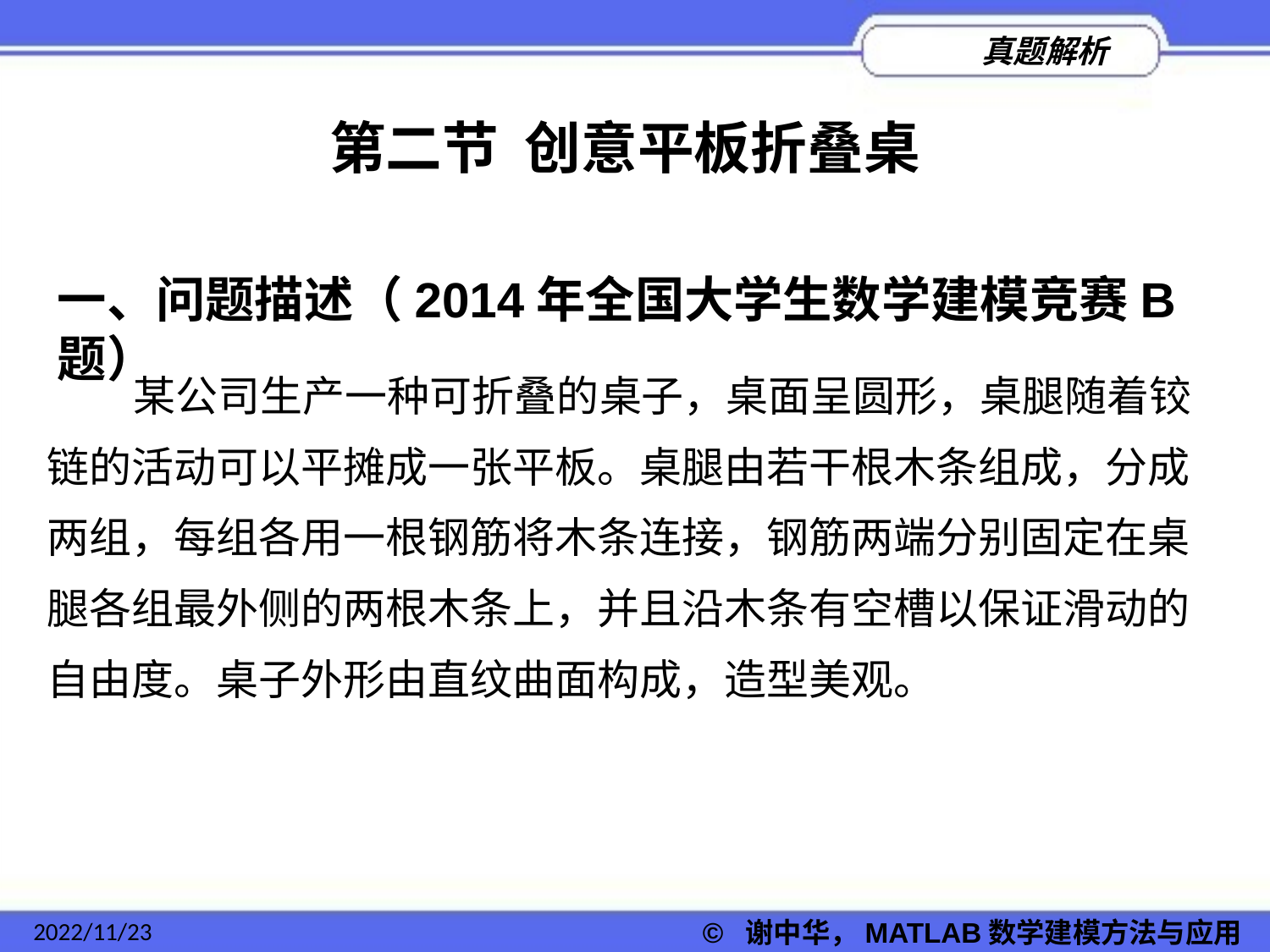

第二节  创意平板折叠桌
一、问题描述（2014年全国大学生数学建模竞赛B题）
        某公司生产一种可折叠的桌子，桌面呈圆形，桌腿随着铰链的活动可以平摊成一张平板。桌腿由若干根木条组成，分成两组，每组各用一根钢筋将木条连接，钢筋两端分别固定在桌腿各组最外侧的两根木条上，并且沿木条有空槽以保证滑动的自由度。桌子外形由直纹曲面构成，造型美观。
2022/11/23
©  谢中华，MATLAB数学建模方法与应用